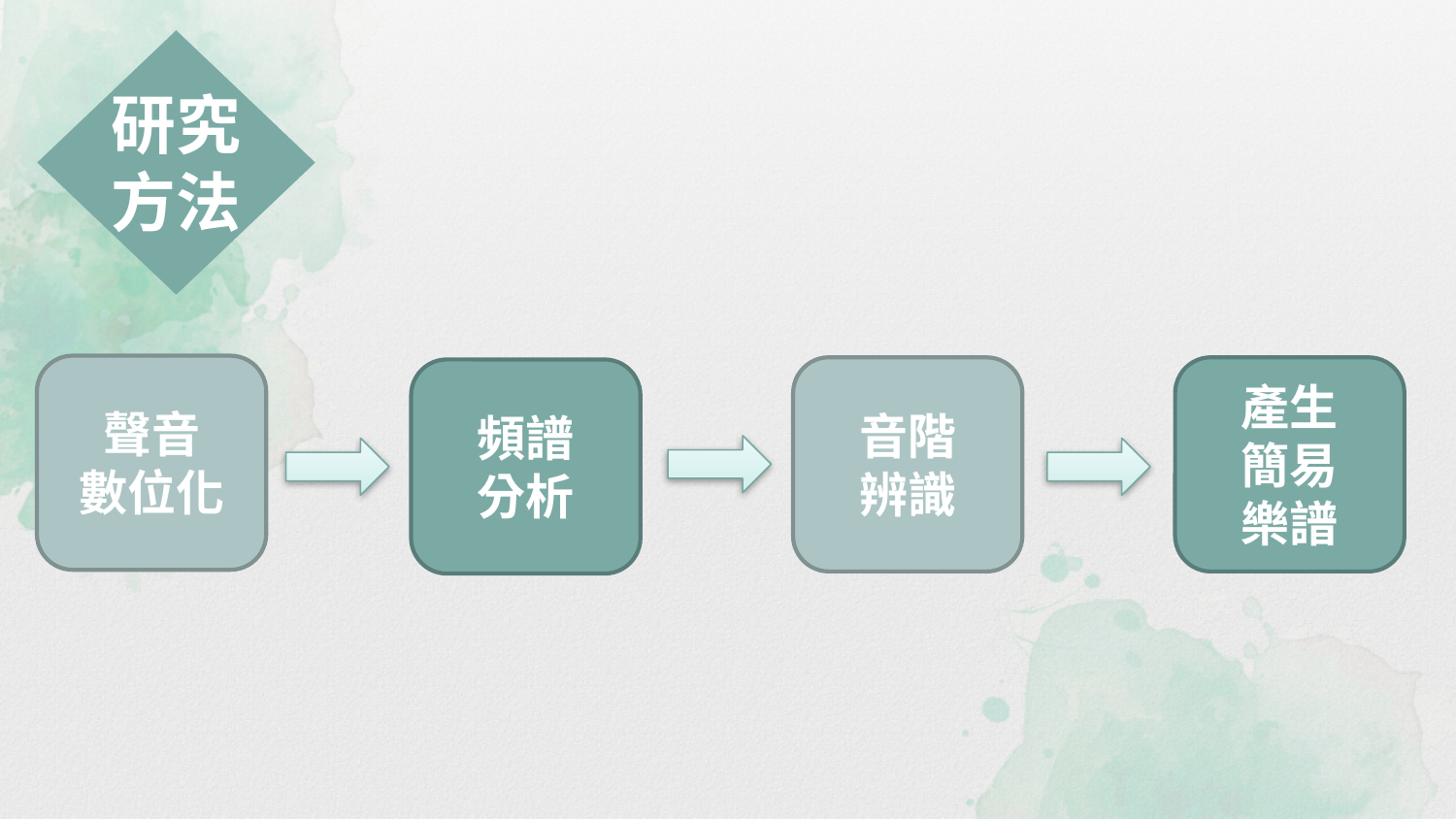

研究
方法

聲音
數位化
音階
辨識
產生
簡易
樂譜
頻譜
分析